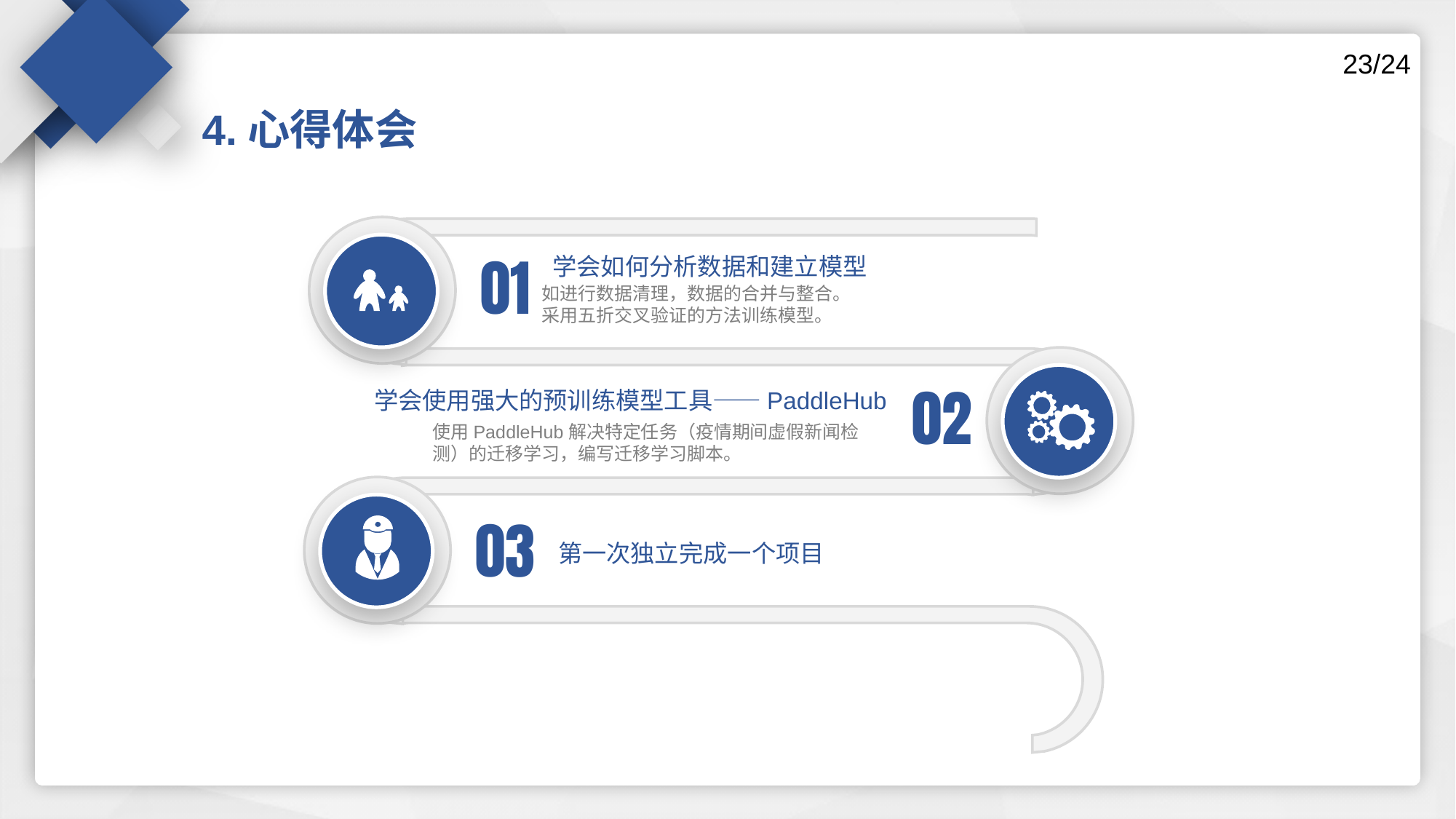

23/24
4.心得体会

学会如何分析数据和建立模型

01
如进行数据清理，数据的合并与整合。
采用五折交叉验证的方法训练模型。

02
学会使用强大的预训练模型工具——PaddleHub
使用PaddleHub解决特定任务（疫情期间虚假新闻检测）的迁移学习，编写迁移学习脚本。

03
第一次独立完成一个项目